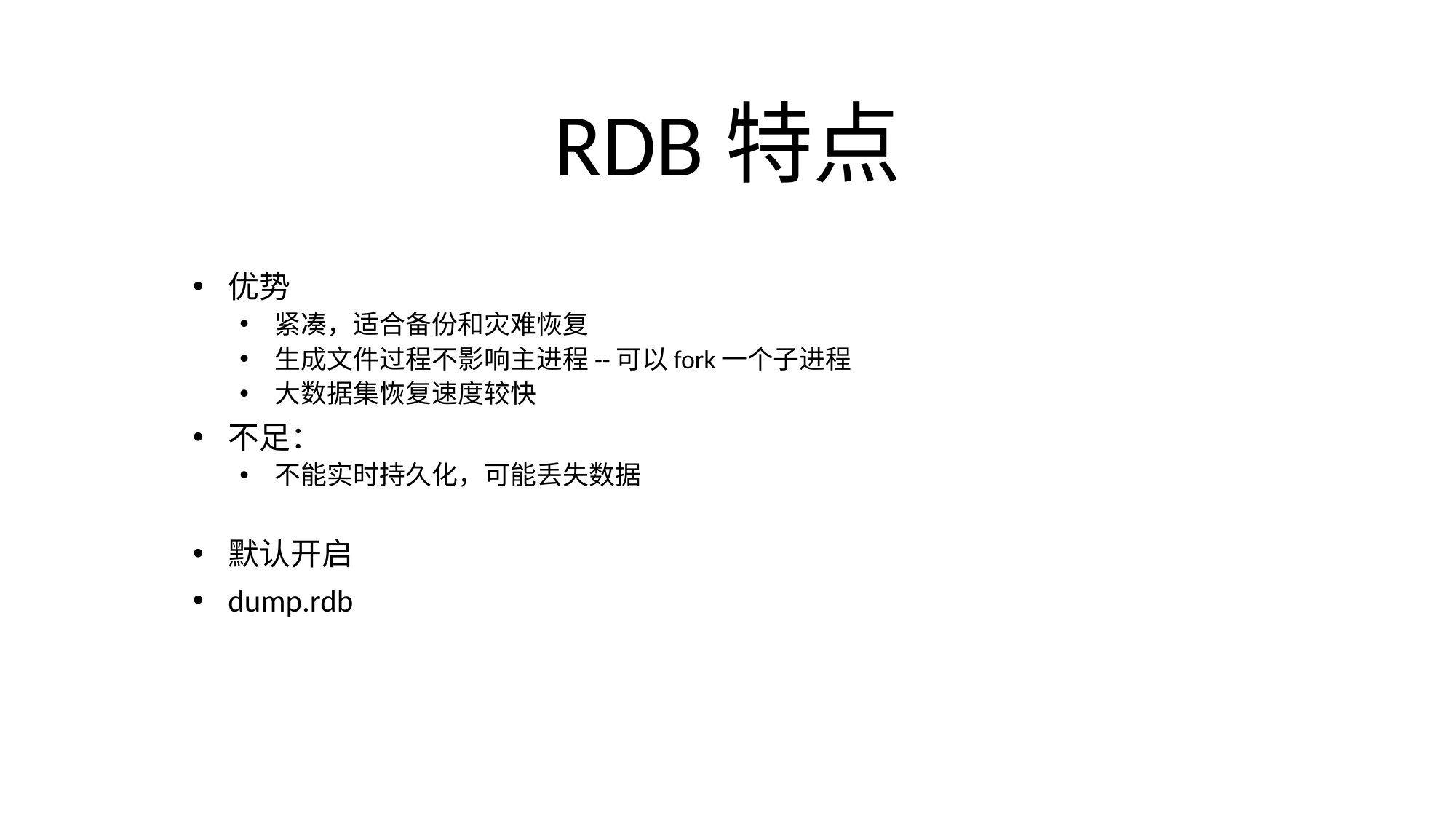

# RDB特点
优势
紧凑，适合备份和灾难恢复
生成文件过程不影响主进程--可以fork一个子进程
大数据集恢复速度较快
不足：
不能实时持久化，可能丢失数据

默认开启
dump.rdb